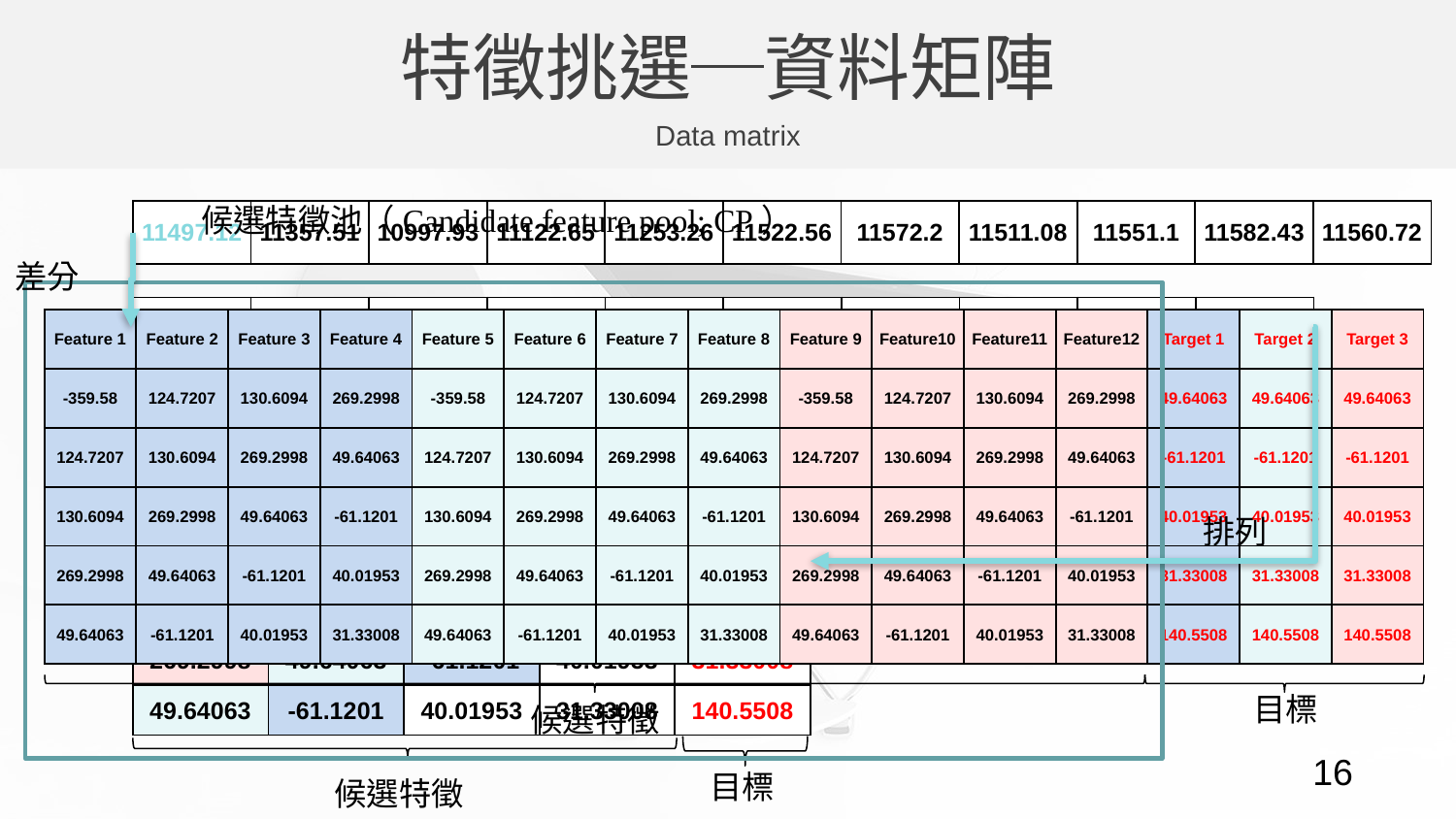

特徵挑選─資料矩陣
Data matrix

候選特徵池（Candidate feature pool; CP）

| 11497.12 | 11357.51 | 10997.93 | 11122.65 | 11253.26 | 11522.56 | 11572.2 | 11511.08 | 11551.1 | 11582.43 | 11560.72 |
| --- | --- | --- | --- | --- | --- | --- | --- | --- | --- | --- |
差分
| -139.61 | -359.58 | 124.7207 | 130.6094 | 269.2998 | 49.64063 | -61.1201 | 40.01953 | 31.33008 | 140.5508 |
| --- | --- | --- | --- | --- | --- | --- | --- | --- | --- |
| Feature 1 | Feature 2 | Feature 3 | Feature 4 | Feature 5 | Feature 6 | Feature 7 | Feature 8 | Feature 9 | Feature10 | Feature11 | Feature12 | Target 1 | Target 2 | Target 3 |
| --- | --- | --- | --- | --- | --- | --- | --- | --- | --- | --- | --- | --- | --- | --- |
| -359.58 | 124.7207 | 130.6094 | 269.2998 | -359.58 | 124.7207 | 130.6094 | 269.2998 | -359.58 | 124.7207 | 130.6094 | 269.2998 | 49.64063 | 49.64063 | 49.64063 |
| 124.7207 | 130.6094 | 269.2998 | 49.64063 | 124.7207 | 130.6094 | 269.2998 | 49.64063 | 124.7207 | 130.6094 | 269.2998 | 49.64063 | -61.1201 | -61.1201 | -61.1201 |
| 130.6094 | 269.2998 | 49.64063 | -61.1201 | 130.6094 | 269.2998 | 49.64063 | -61.1201 | 130.6094 | 269.2998 | 49.64063 | -61.1201 | 40.01953 | 40.01953 | 40.01953 |
| 269.2998 | 49.64063 | -61.1201 | 40.01953 | 269.2998 | 49.64063 | -61.1201 | 40.01953 | 269.2998 | 49.64063 | -61.1201 | 40.01953 | 31.33008 | 31.33008 | 31.33008 |
| 49.64063 | -61.1201 | 40.01953 | 31.33008 | 49.64063 | -61.1201 | 40.01953 | 31.33008 | 49.64063 | -61.1201 | 40.01953 | 31.33008 | 140.5508 | 140.5508 | 140.5508 |
| Feature 1 | Feature 2 | Feature 3 | Feature 4 | Target |
| --- | --- | --- | --- | --- |
| -139.61 | -359.58 | 124.7207 | 130.6094 | 269.2998 |
| -359.58 | 124.7207 | 130.6094 | 269.2998 | 49.64063 |
| 124.7207 | 130.6094 | 269.2998 | 49.64063 | -61.1201 |
| 130.6094 | 269.2998 | 49.64063 | -61.1201 | 40.01953 |
| 269.2998 | 49.64063 | -61.1201 | 40.01953 | 31.33008 |
| 49.64063 | -61.1201 | 40.01953 | 31.33008 | 140.5508 |

排列

目標

候選特徵
目標
候選特徵